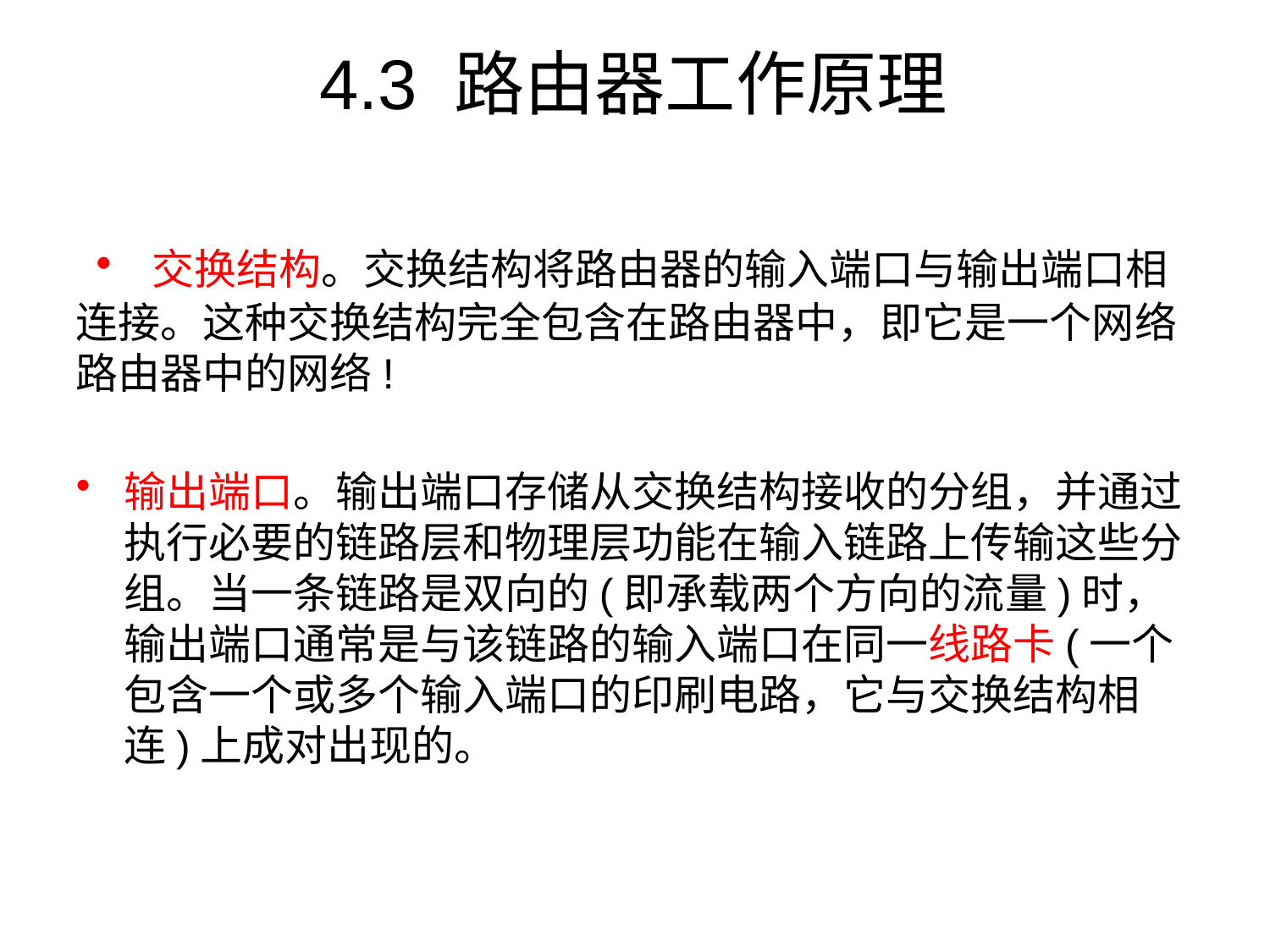

# 4.3 路由器工作原理
• 交换结构。交换结构将路由器的输入端口与输出端口相连接。这种交换结构完全包含在路由器中，即它是一个网络路由器中的网络!

输出端口。输出端口存储从交换结构接收的分组，并通过执行必要的链路层和物理层功能在输入链路上传输这些分组。当一条链路是双向的(即承载两个方向的流量)时，输出端口通常是与该链路的输入端口在同一线路卡(一个包含一个或多个输入端口的印刷电路，它与交换结构相连)上成对出现的。